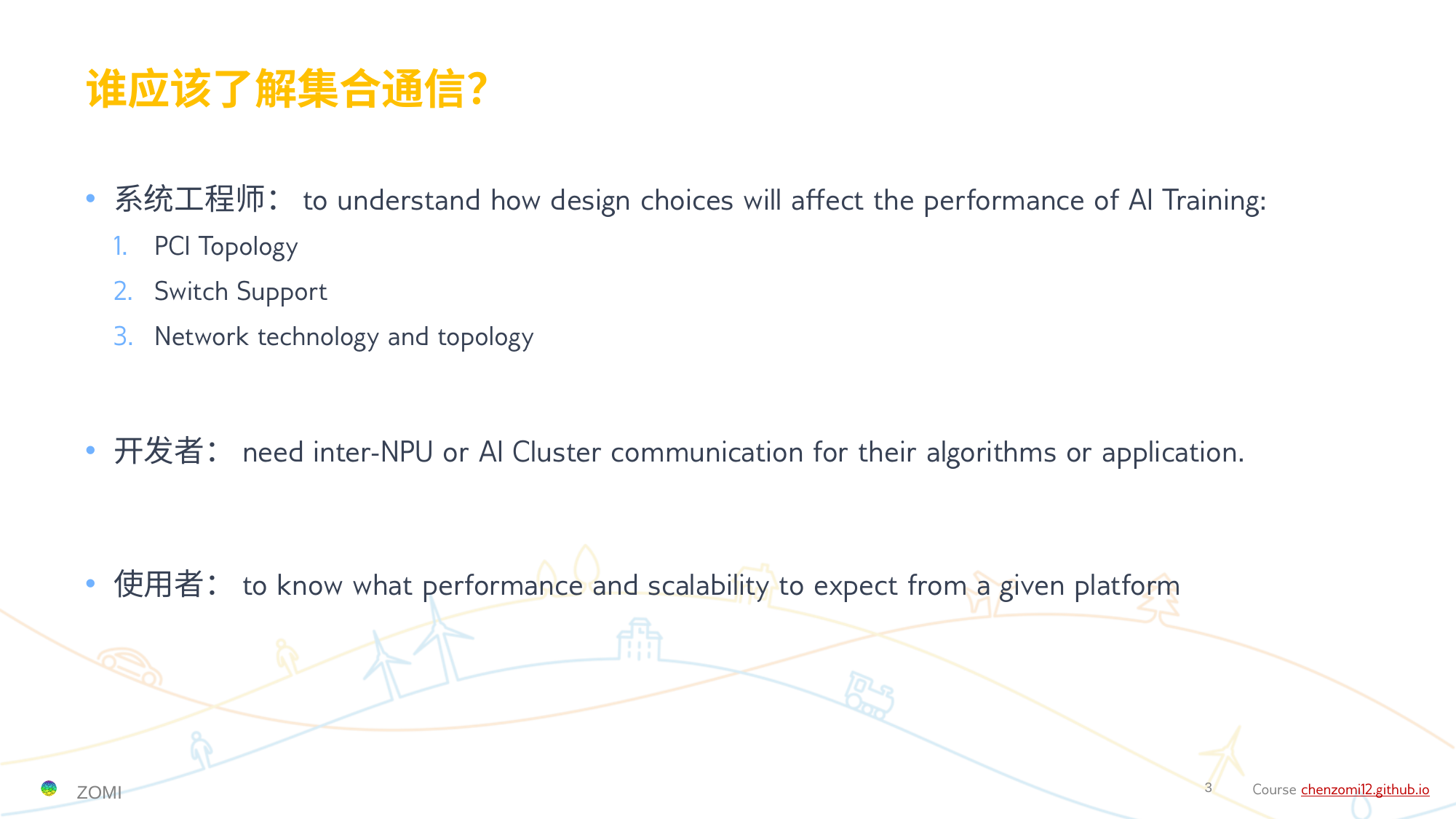

# 谁应该了解集合通信？
系统工程师：to understand how design choices will affect the performance of AI Training:
PCI Topology
Switch Support
Network technology and topology

开发者：need inter-NPU or AI Cluster communication for their algorithms or application.

使用者：to know what performance and scalability to expect from a given platform